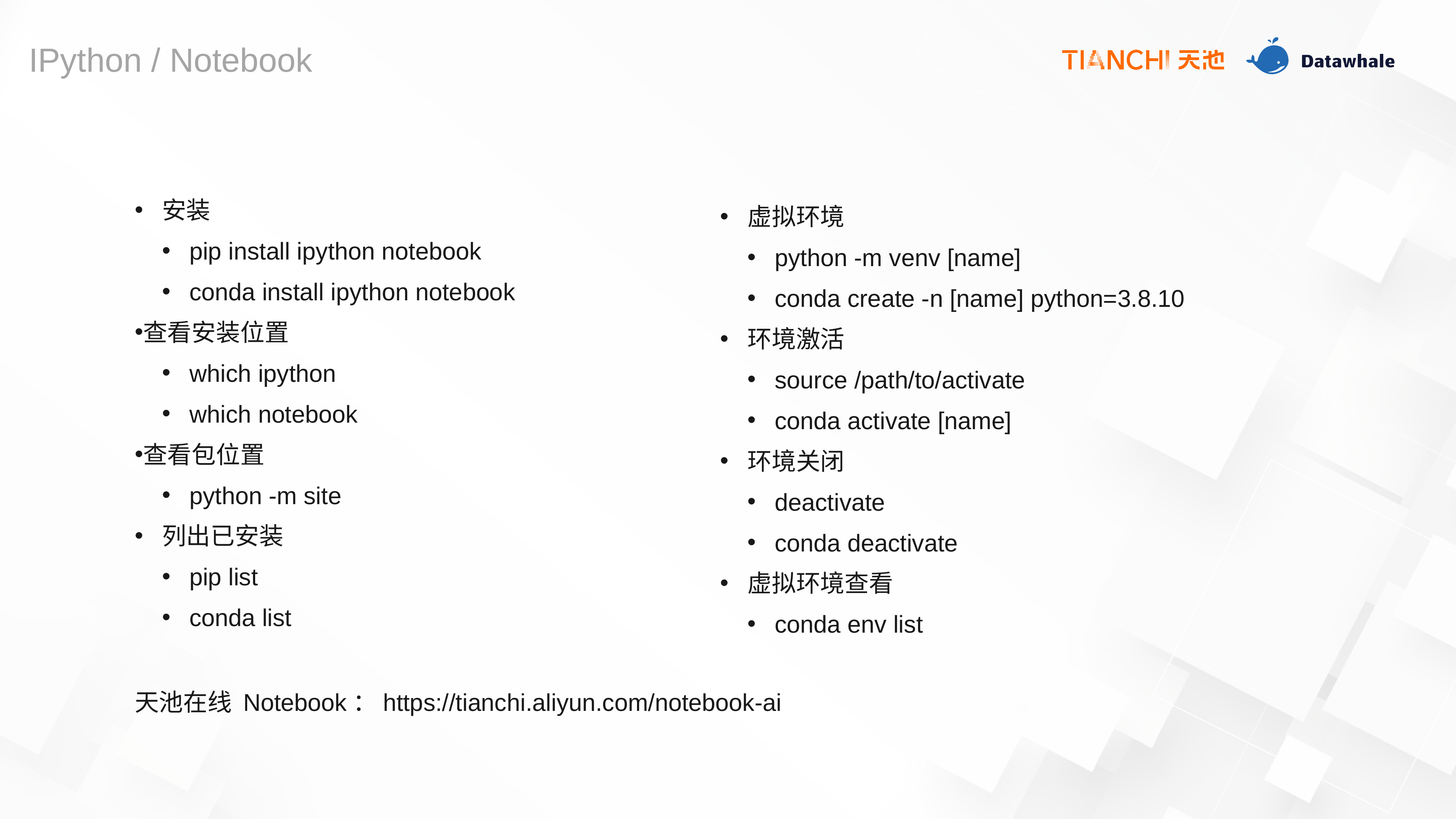

IPython / Notebook
安装
pip install ipython notebook
conda install ipython notebook
查看安装位置
which ipython
which notebook
查看包位置
python -m site
列出已安装
pip list
conda list
虚拟环境
python -m venv [name]
conda create -n [name] python=3.8.10
环境激活
source /path/to/activate
conda activate [name]
环境关闭
deactivate
conda deactivate
虚拟环境查看
conda env list
天池在线 Notebook：https://tianchi.aliyun.com/notebook-ai